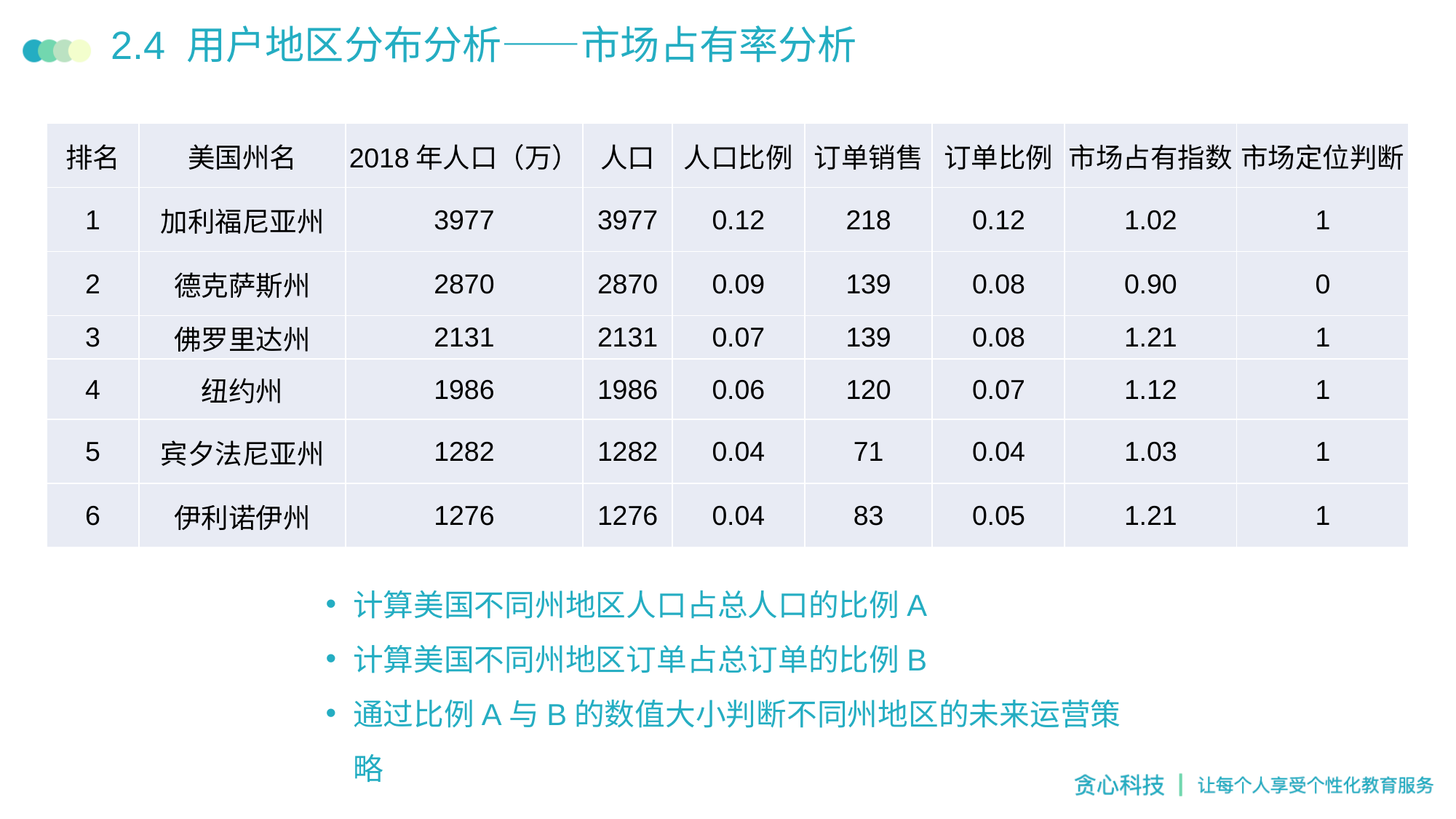

# 2.4 用户地区分布分析——市场占有率分析
| 排名 | 美国州名 | 2018年人口（万） | 人口 | 人口比例 | 订单销售 | 订单比例 | 市场占有指数 | 市场定位判断 |
| --- | --- | --- | --- | --- | --- | --- | --- | --- |
| 1 | 加利福尼亚州 | 3977 | 3977 | 0.12 | 218 | 0.12 | 1.02 | 1 |
| 2 | 德克萨斯州 | 2870 | 2870 | 0.09 | 139 | 0.08 | 0.90 | 0 |
| 3 | 佛罗里达州 | 2131 | 2131 | 0.07 | 139 | 0.08 | 1.21 | 1 |
| 4 | 纽约州 | 1986 | 1986 | 0.06 | 120 | 0.07 | 1.12 | 1 |
| 5 | 宾夕法尼亚州 | 1282 | 1282 | 0.04 | 71 | 0.04 | 1.03 | 1 |
| 6 | 伊利诺伊州 | 1276 | 1276 | 0.04 | 83 | 0.05 | 1.21 | 1 |
计算美国不同州地区人口占总人口的比例A
计算美国不同州地区订单占总订单的比例B
通过比例A与B的数值大小判断不同州地区的未来运营策略